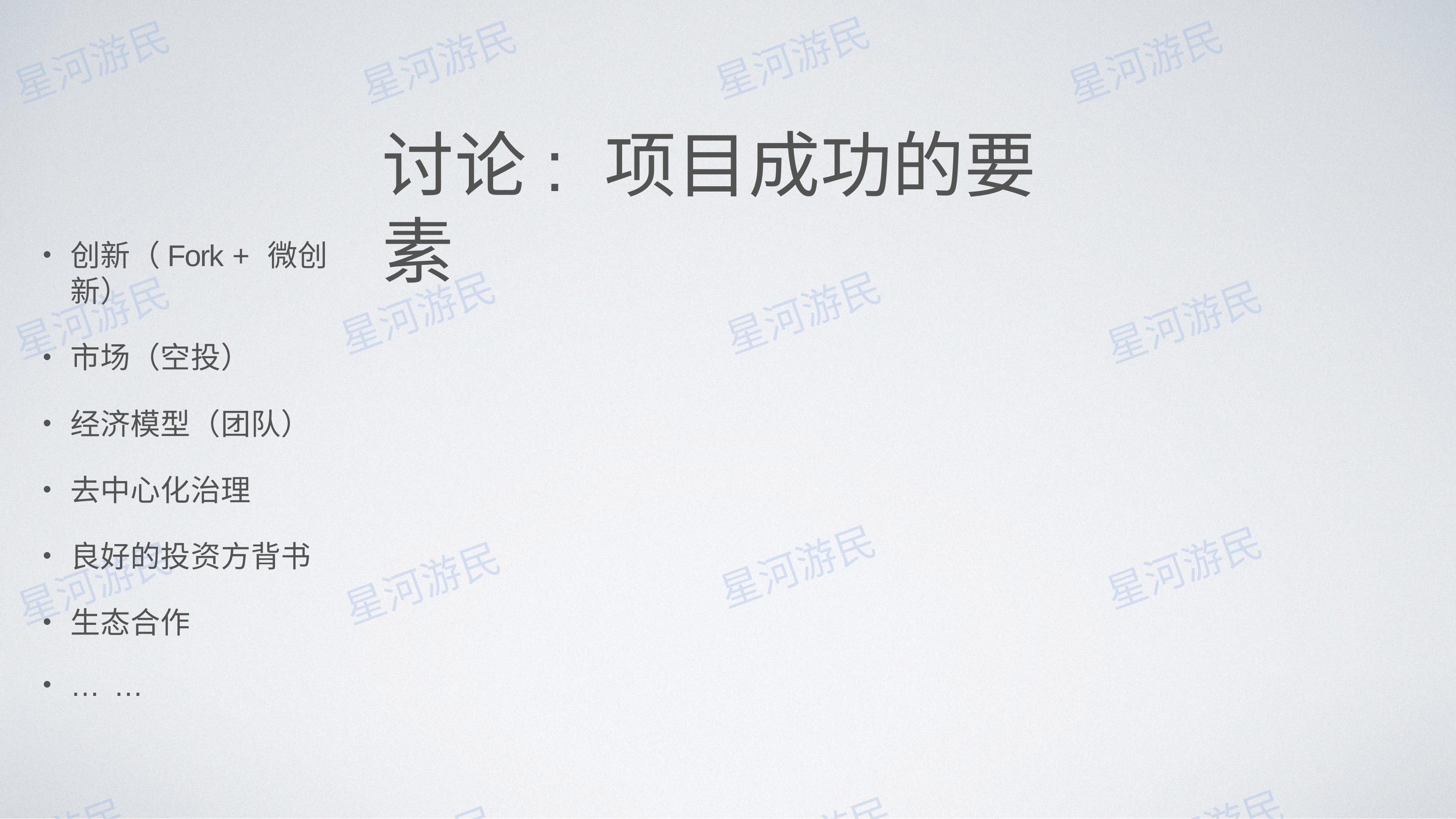

# 讨论: 项⽬成功的要素
创新（Fork + 微创新）

市场（空投）

经济模型（团队）

去中⼼化治理

良好的投资⽅背书

⽣态合作

……